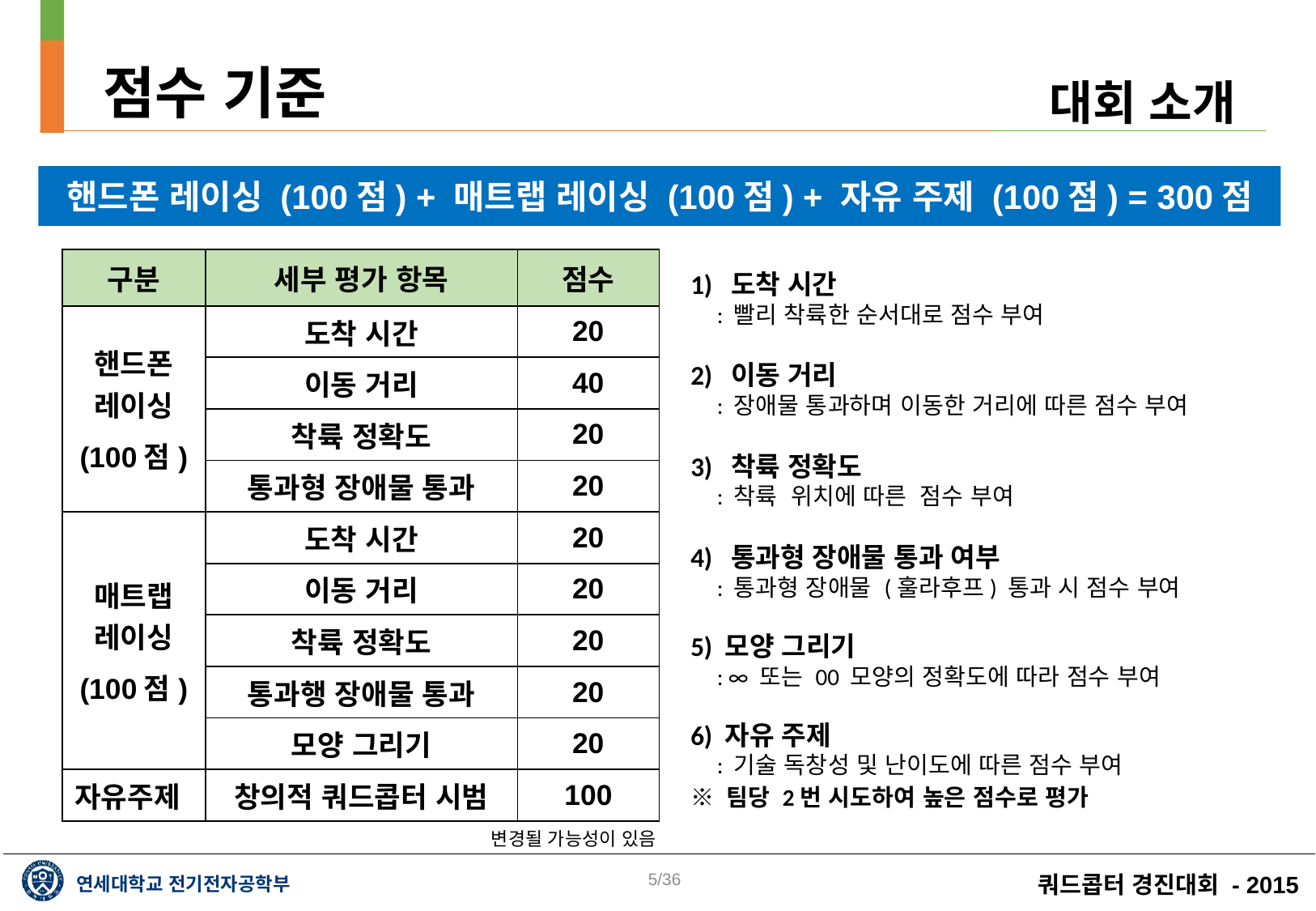

점수 기준
대회 소개
핸드폰 레이싱 (100점) + 매트랩 레이싱 (100점) + 자유 주제 (100점) = 300점
1)  도착 시간
     : 빨리 착륙한 순서대로 점수 부여

2)  이동 거리
     : 장애물 통과하며 이동한 거리에 따른 점수 부여

3)  착륙 정확도
     : 착륙  위치에 따른  점수 부여

4)  통과형 장애물 통과 여부
     : 통과형 장애물 (훌라후프) 통과 시 점수 부여

5) 모양 그리기
     : ∞ 또는 00 모양의 정확도에 따라 점수 부여

6) 자유 주제
     : 기술 독창성 및 난이도에 따른 점수 부여

※ 팀당 2번 시도하여 높은 점수로 평가
| 구분 | 세부 평가 항목 | 점수 |
| --- | --- | --- |
| 핸드폰 레이싱 (100점) | 도착 시간 | 20 |
|  | 이동 거리 | 40 |
|  | 착륙 정확도 | 20 |
|  | 통과형 장애물 통과 | 20 |
| 매트랩 레이싱 (100점) | 도착 시간 | 20 |
|  | 이동 거리 | 20 |
|  | 착륙 정확도 | 20 |
|  | 통과행 장애물 통과 | 20 |
|  | 모양 그리기 | 20 |
| 자유주제 | 창의적 쿼드콥터 시범 | 100 |

변경될 가능성이 있음